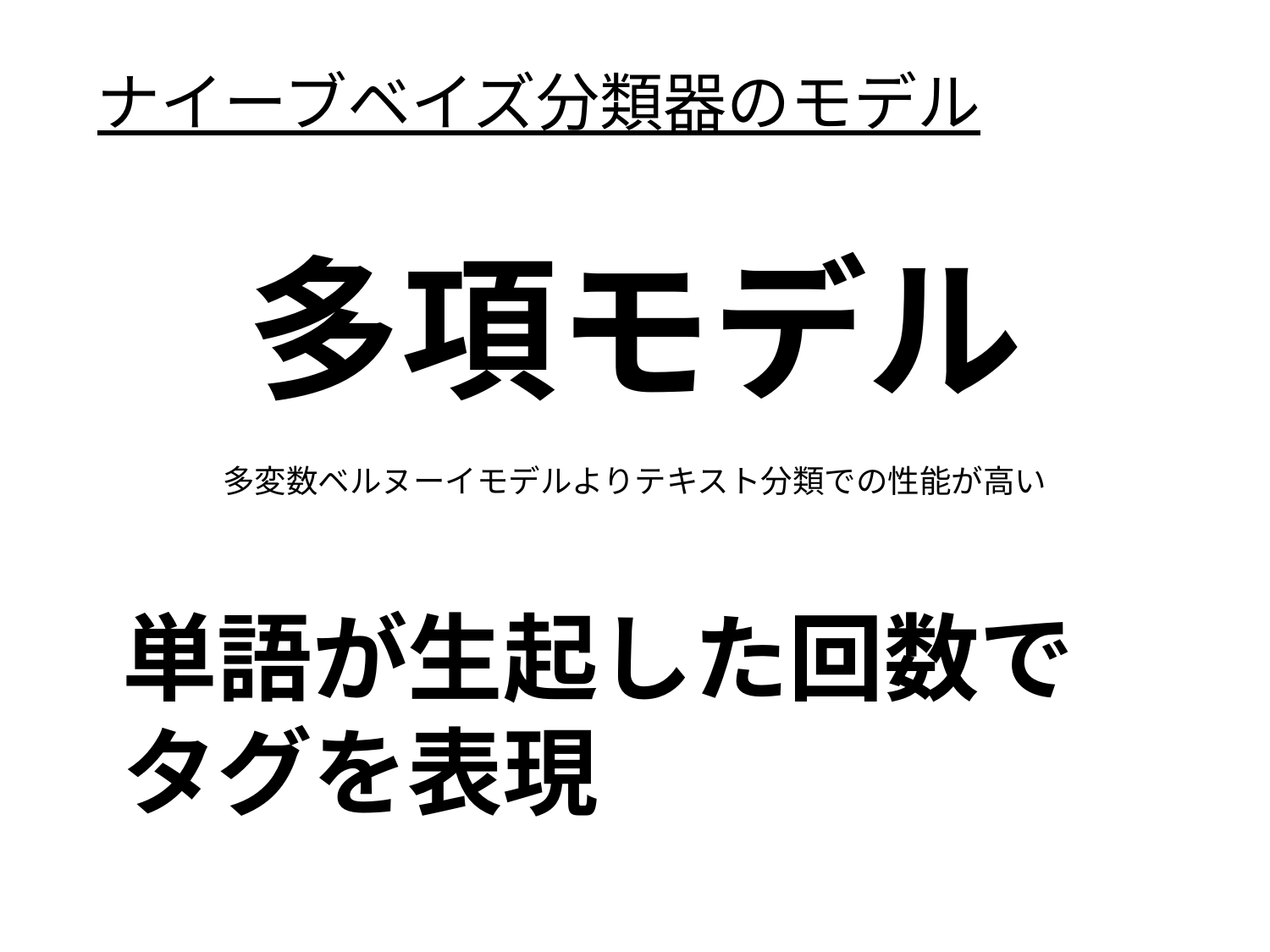

ナイーブベイズ分類器のモデル
多項モデル
多変数ベルヌーイモデルよりテキスト分類での性能が高い
単語が生起した回数で
タグを表現